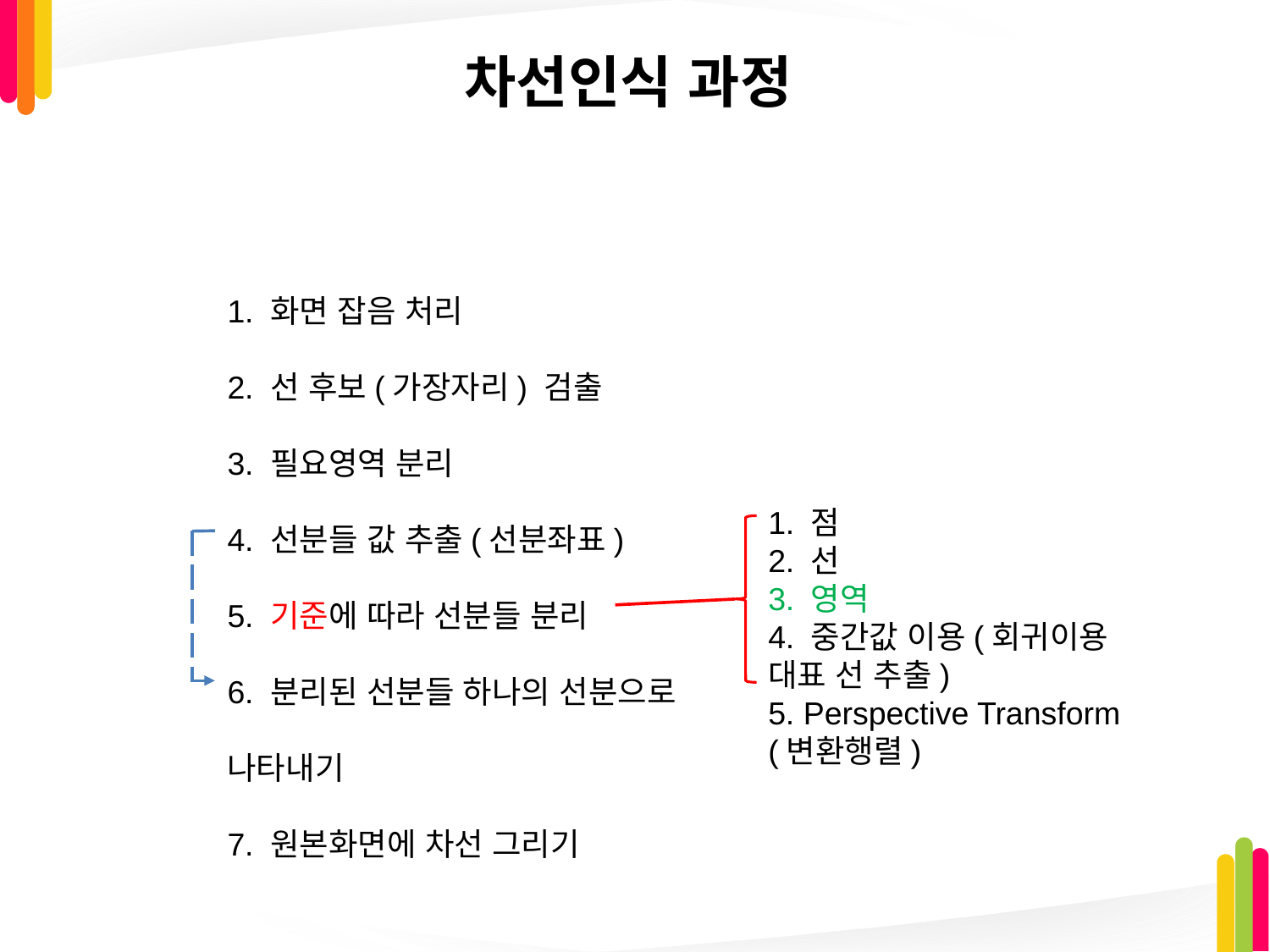

# 차선인식 과정
1. 화면 잡음 처리
2. 선 후보(가장자리) 검출
3. 필요영역 분리
4. 선분들 값 추출(선분좌표)
5. 기준에 따라 선분들 분리
6. 분리된 선분들 하나의 선분으로 나타내기
7. 원본화면에 차선 그리기
1. 점
2. 선
3. 영역
4. 중간값 이용(회귀이용 대표 선 추출)
5. Perspective Transform (변환행렬)